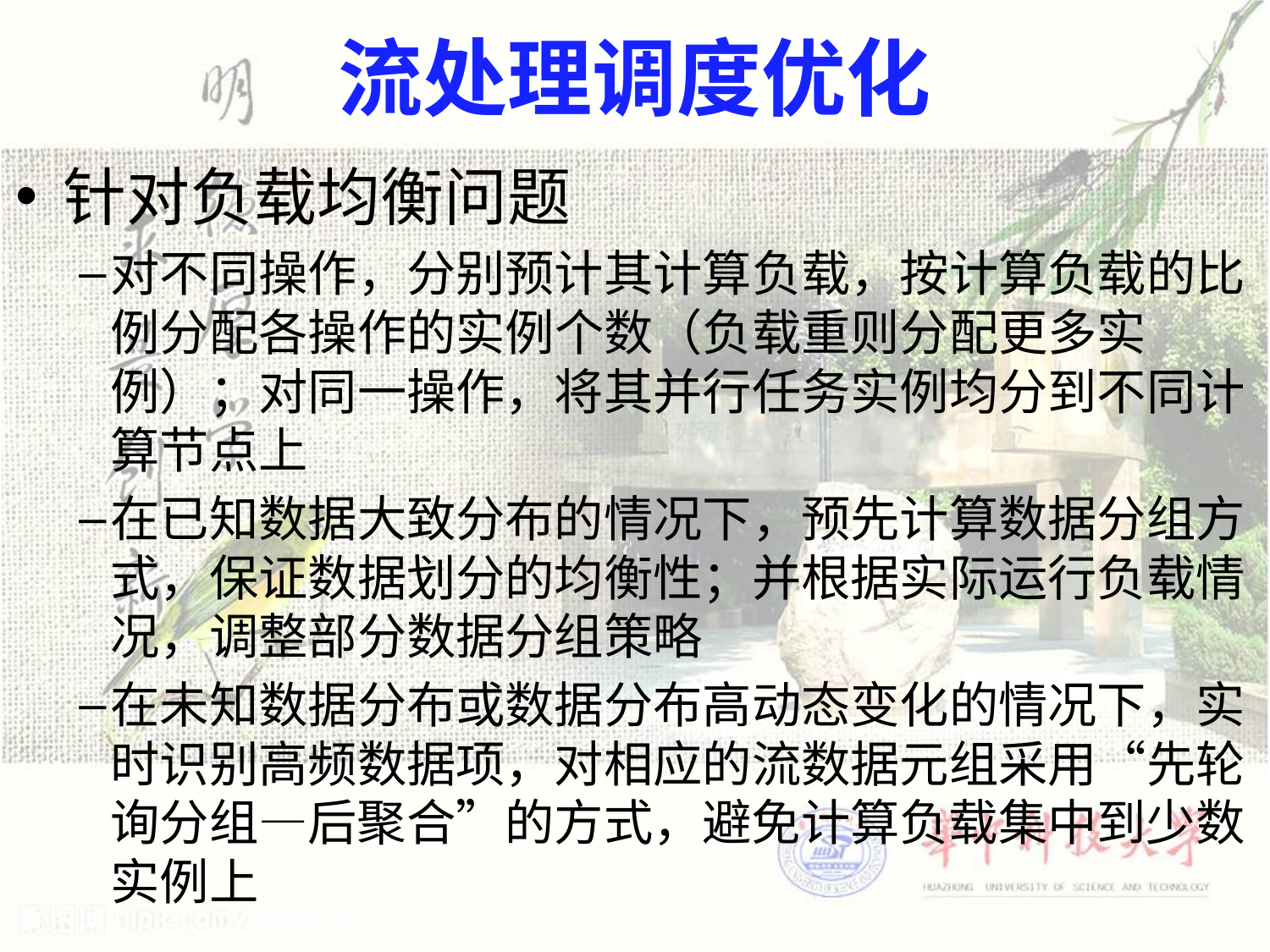

# 流处理调度优化

针对负载均衡问题
对不同操作，分别预计其计算负载，按计算负载的比例分配各操作的实例个数（负载重则分配更多实例）；对同一操作，将其并行任务实例均分到不同计算节点上
在已知数据大致分布的情况下，预先计算数据分组方式，保证数据划分的均衡性；并根据实际运行负载情况，调整部分数据分组策略
在未知数据分布或数据分布高动态变化的情况下，实时识别高频数据项，对相应的流数据元组采用“先轮询分组—后聚合”的方式，避免计算负载集中到少数实例上